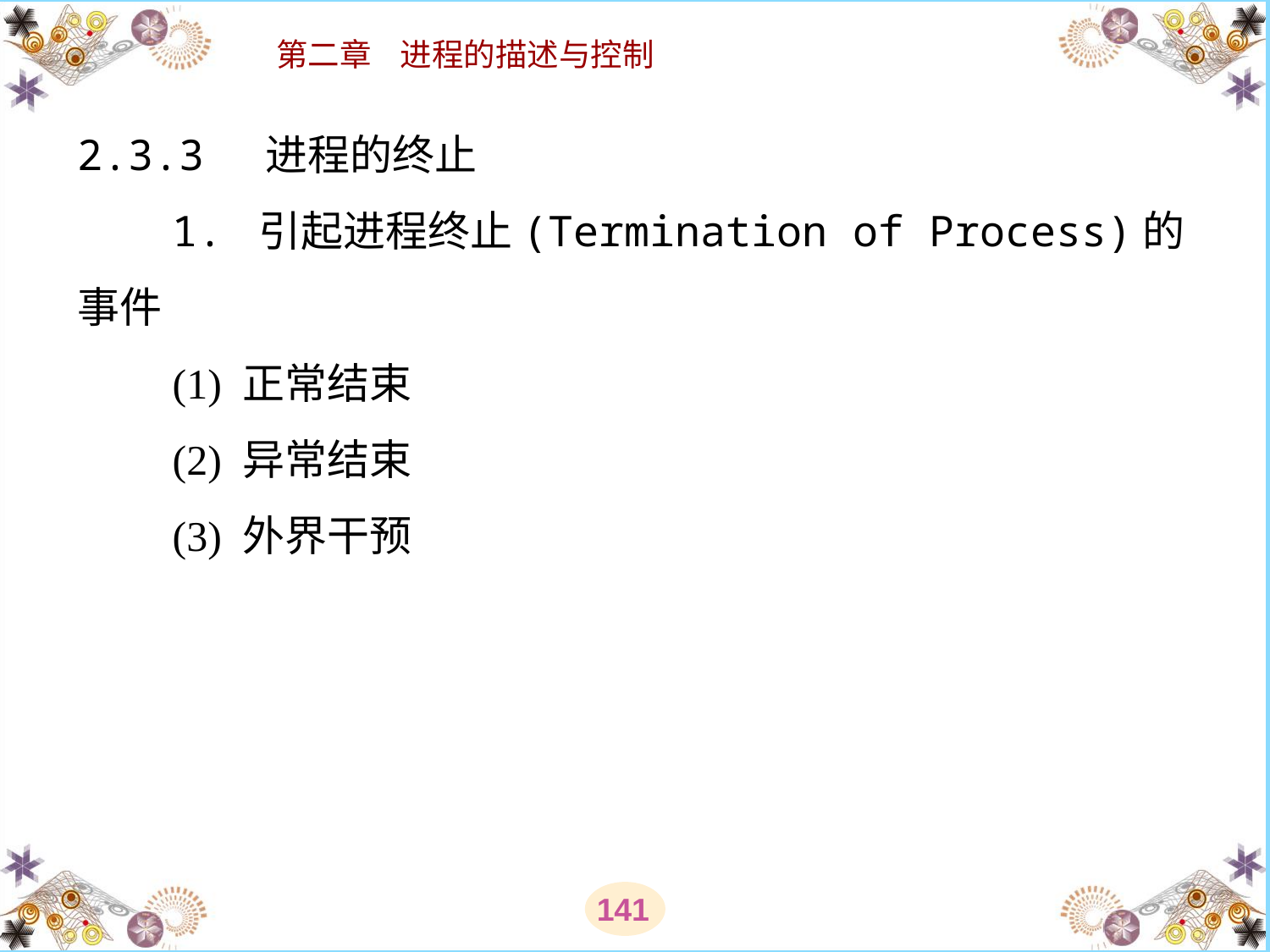

# 2.3.3  进程的终止 　　1. 引起进程终止(Termination of Process)的事件 　　(1) 正常结束 　　(2) 异常结束 　　(3) 外界干预